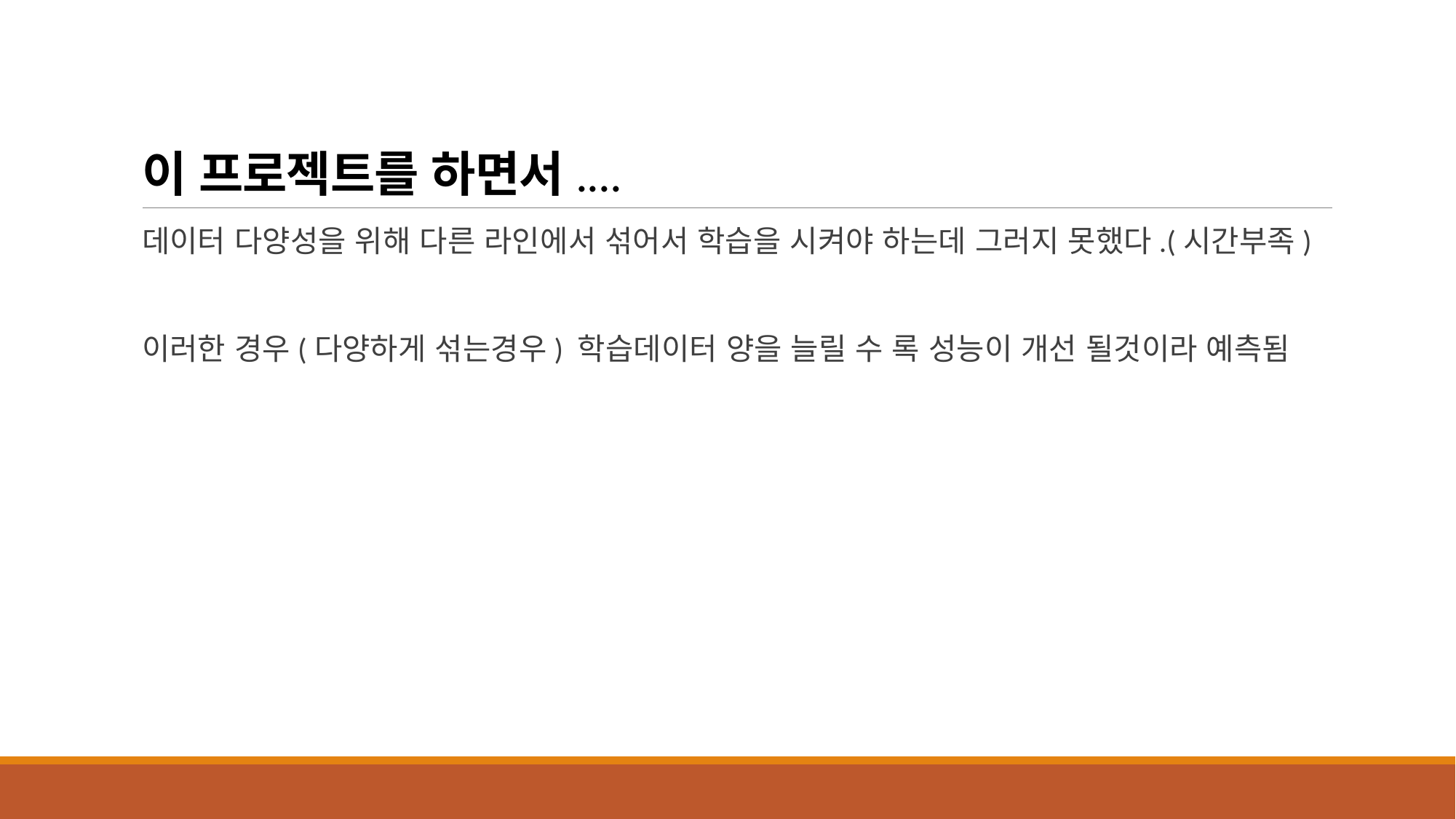

# 이 프로젝트를 하면서....
데이터 다양성을 위해 다른 라인에서 섞어서 학습을 시켜야 하는데 그러지 못했다.(시간부족)

이러한 경우(다양하게 섞는경우) 학습데이터 양을 늘릴 수 록 성능이 개선 될것이라 예측됨